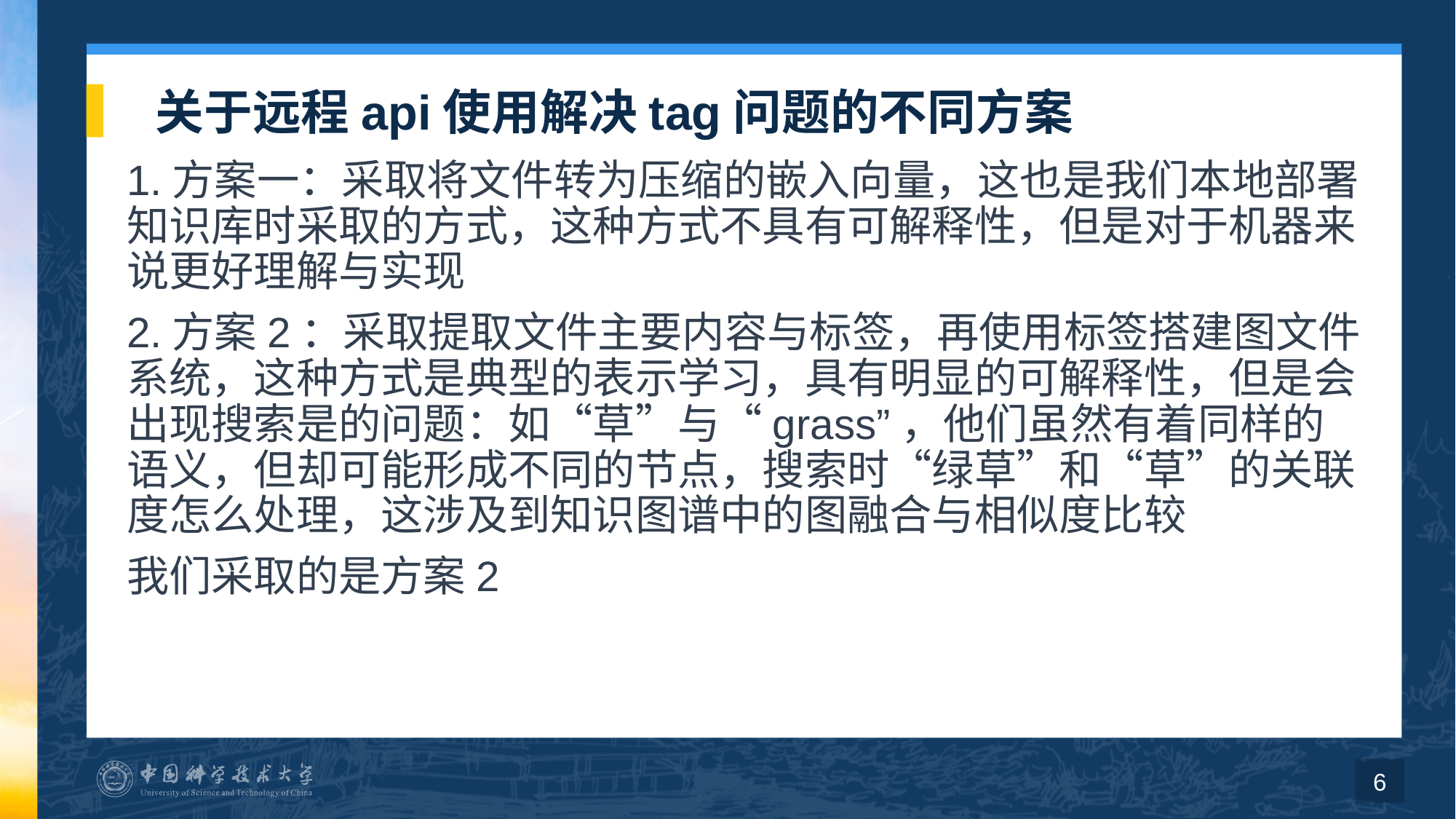

# 关于远程api使用解决tag问题的不同方案
1.方案一：采取将文件转为压缩的嵌入向量，这也是我们本地部署知识库时采取的方式，这种方式不具有可解释性，但是对于机器来说更好理解与实现
2.方案2：采取提取文件主要内容与标签，再使用标签搭建图文件系统，这种方式是典型的表示学习，具有明显的可解释性，但是会出现搜索是的问题：如“草”与“grass”，他们虽然有着同样的语义，但却可能形成不同的节点，搜索时“绿草”和“草”的关联度怎么处理，这涉及到知识图谱中的图融合与相似度比较
我们采取的是方案2
6